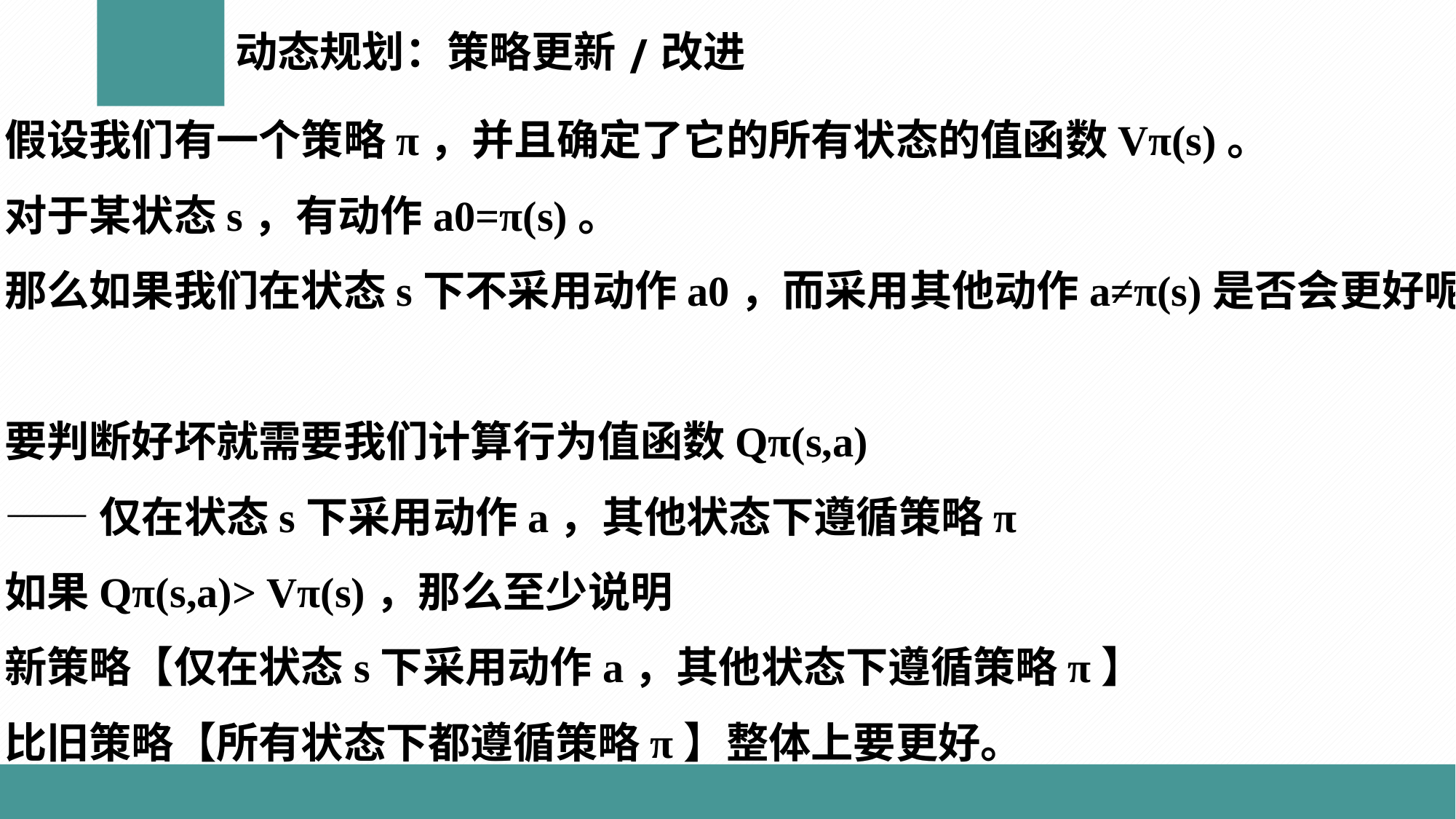

动态规划：策略更新/改进

假设我们有一个策略π，并且确定了它的所有状态的值函数Vπ(s)。
对于某状态s，有动作a0=π(s)。
那么如果我们在状态s下不采用动作a0，而采用其他动作a≠π(s)是否会更好呢？

要判断好坏就需要我们计算行为值函数Qπ(s,a)
——仅在状态s下采用动作a，其他状态下遵循策略π
如果Qπ(s,a)> Vπ(s)，那么至少说明
新策略【仅在状态s下采用动作a，其他状态下遵循策略π】
比旧策略【所有状态下都遵循策略π】整体上要更好。